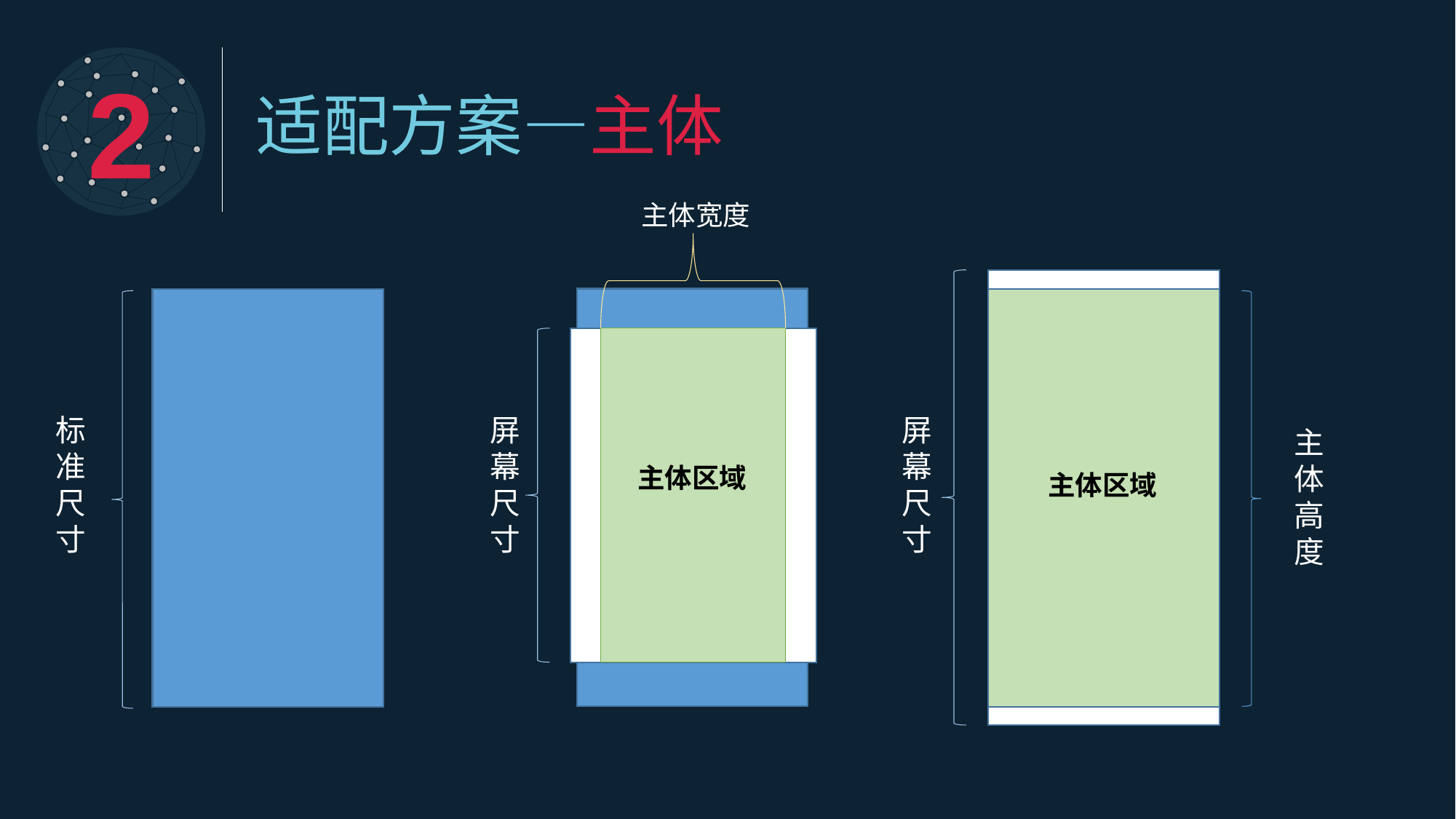

2
适配方案—主体

主体宽度

屏幕尺寸
屏幕尺寸
标准尺寸
主体高度
主体区域
主体区域